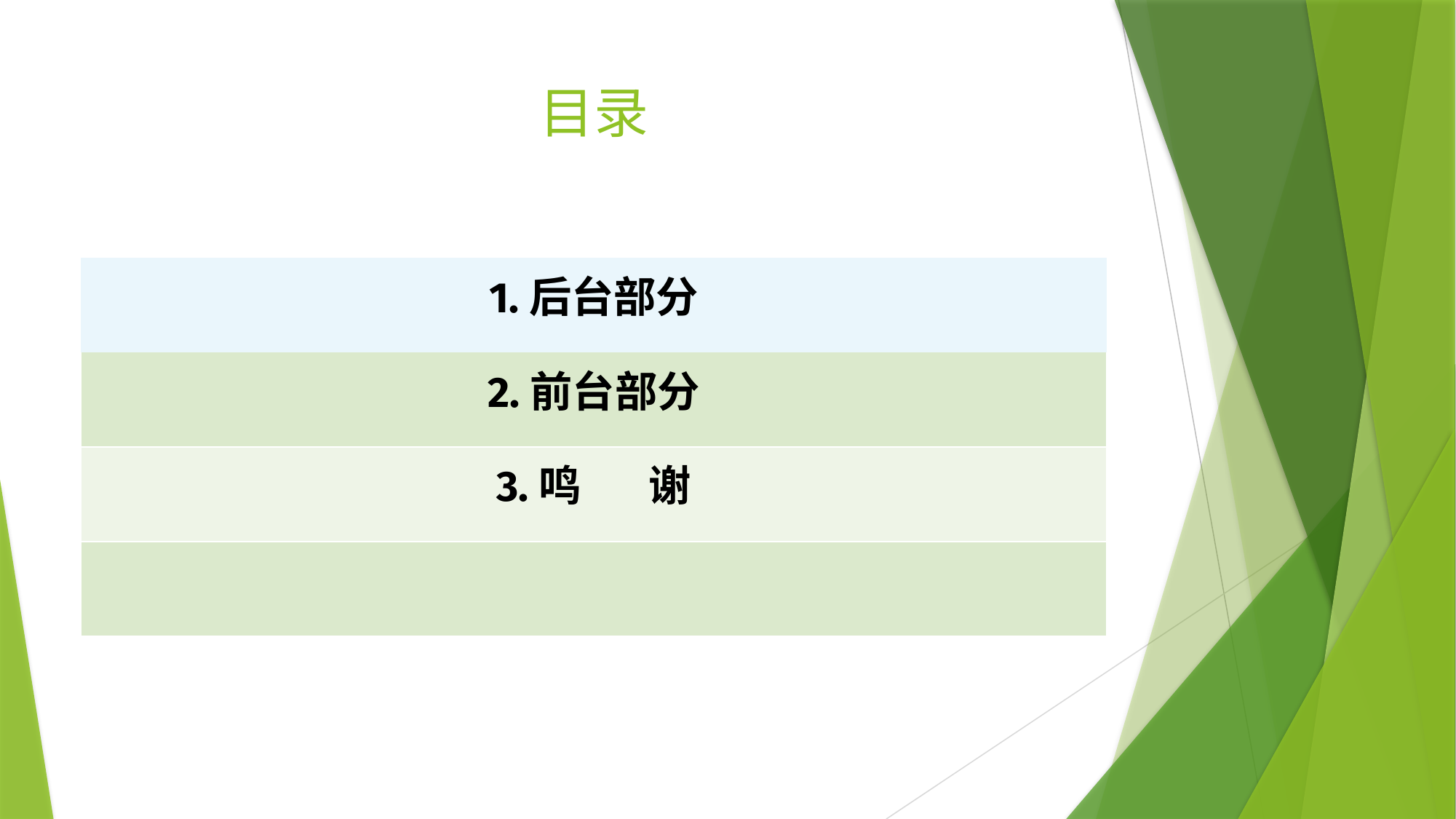

# 目录
| 1.后台部分 |
| --- |
| 2.前台部分 |
| 3.鸣 谢 |
|  |